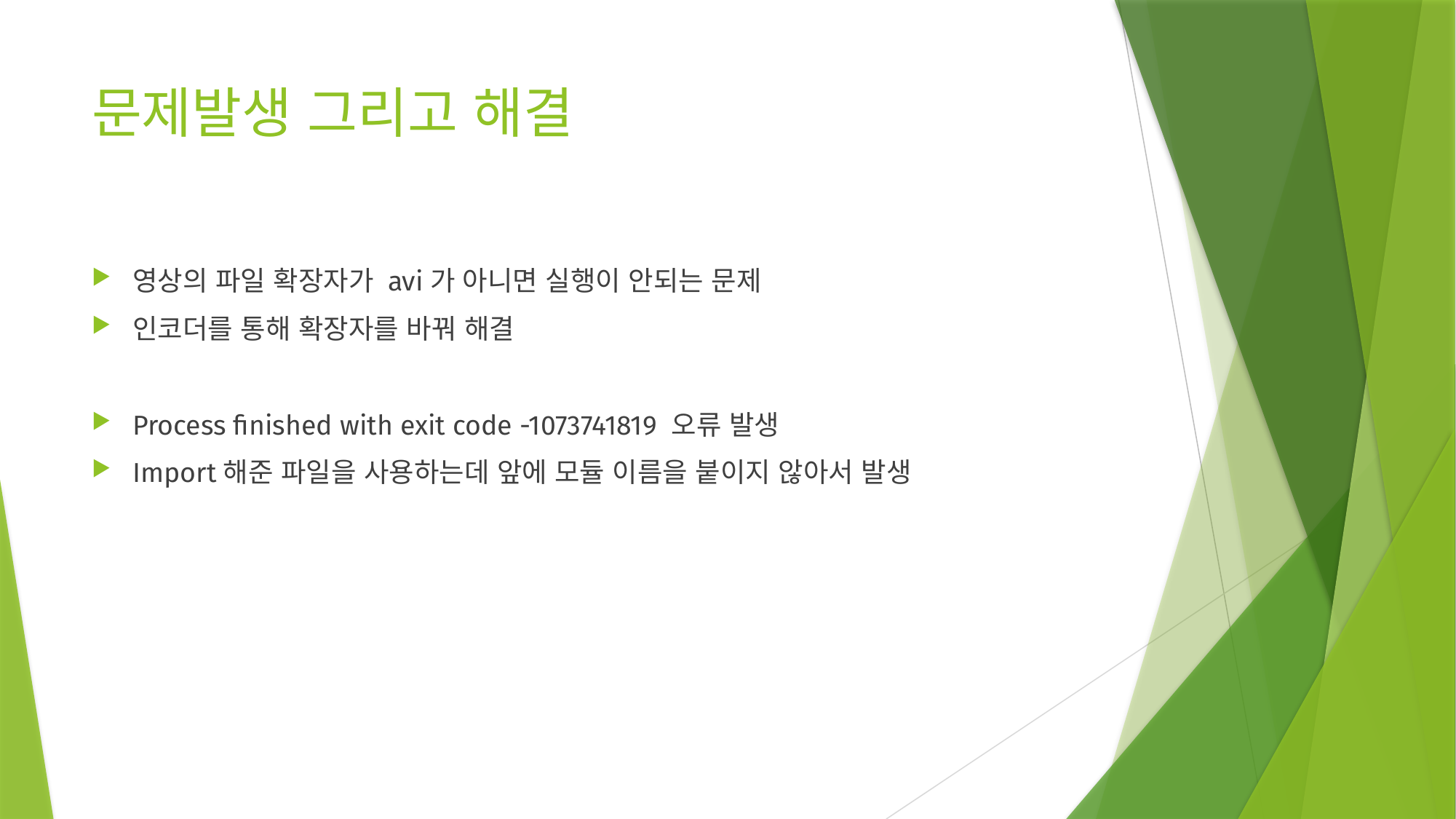

# 문제발생 그리고 해결
영상의 파일 확장자가 avi가 아니면 실행이 안되는 문제
인코더를 통해 확장자를 바꿔 해결

Process finished with exit code -1073741819 오류 발생
Import해준 파일을 사용하는데 앞에 모듈 이름을 붙이지 않아서 발생